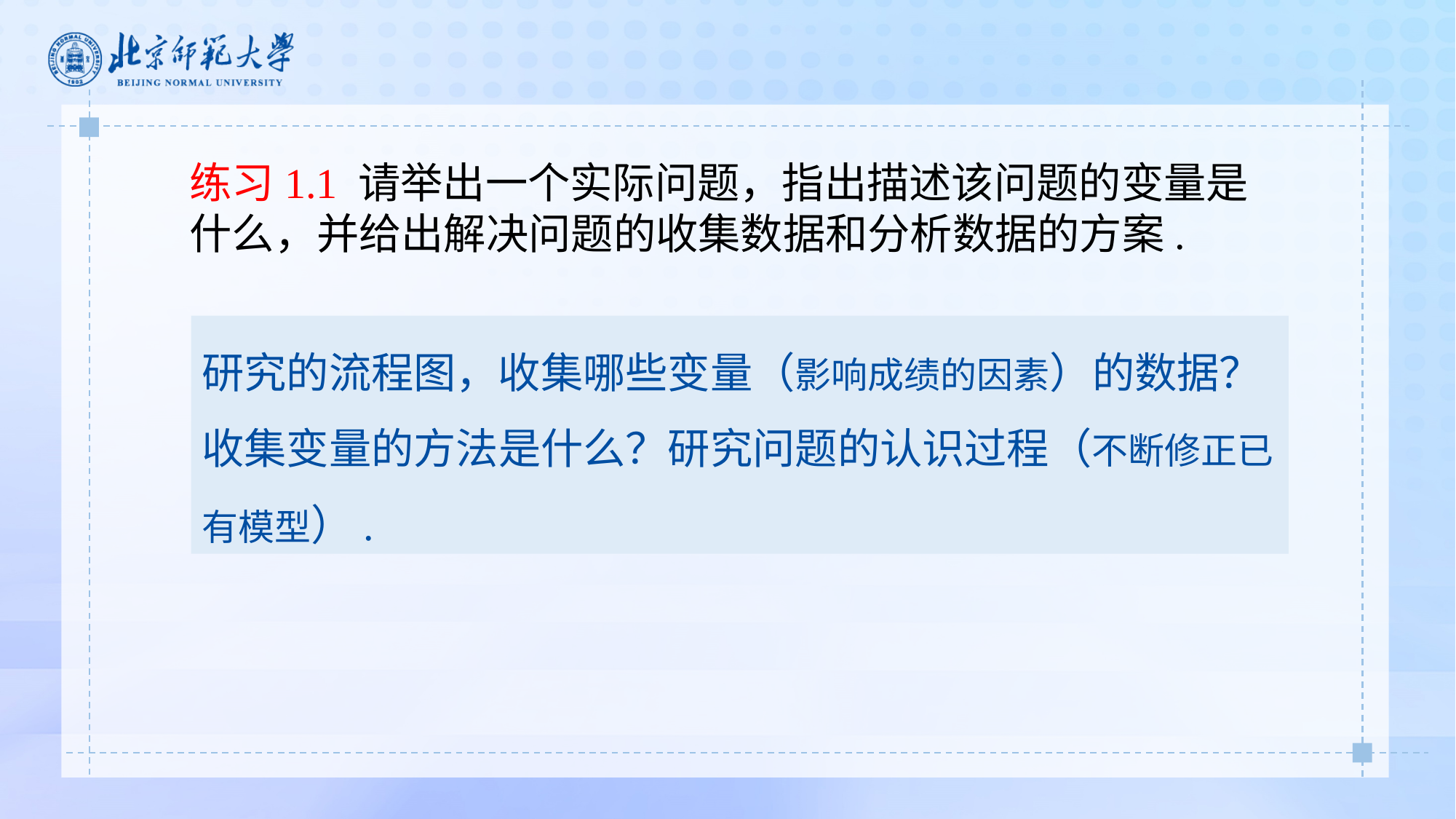

练习1.1 请举出一个实际问题，指出描述该问题的变量是什么，并给出解决问题的收集数据和分析数据的方案.
研究的流程图，收集哪些变量（影响成绩的因素）的数据？收集变量的方法是什么？研究问题的认识过程（不断修正已有模型）.